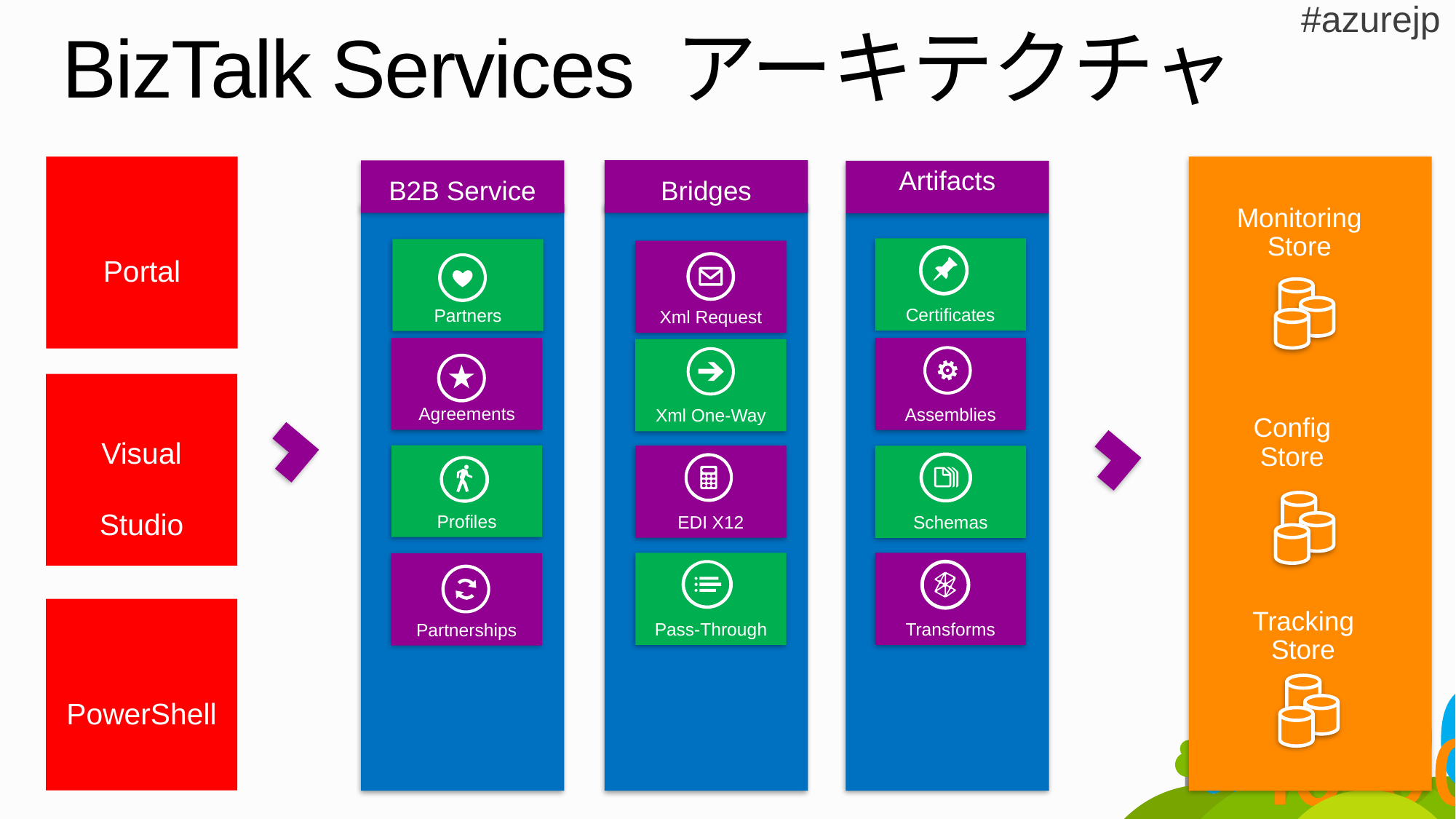

# BizTalk Services アーキテクチャ
Portal

Monitoring Store

Config Store

Tracking Store
Bridges

B2B Service

Artifacts

Certificates

Partners

Xml Request

Agreements

Assemblies

Xml One-Way

Visual Studio

Profiles

EDI X12

Schemas

Pass-Through

Transforms

Partnerships

PowerShell